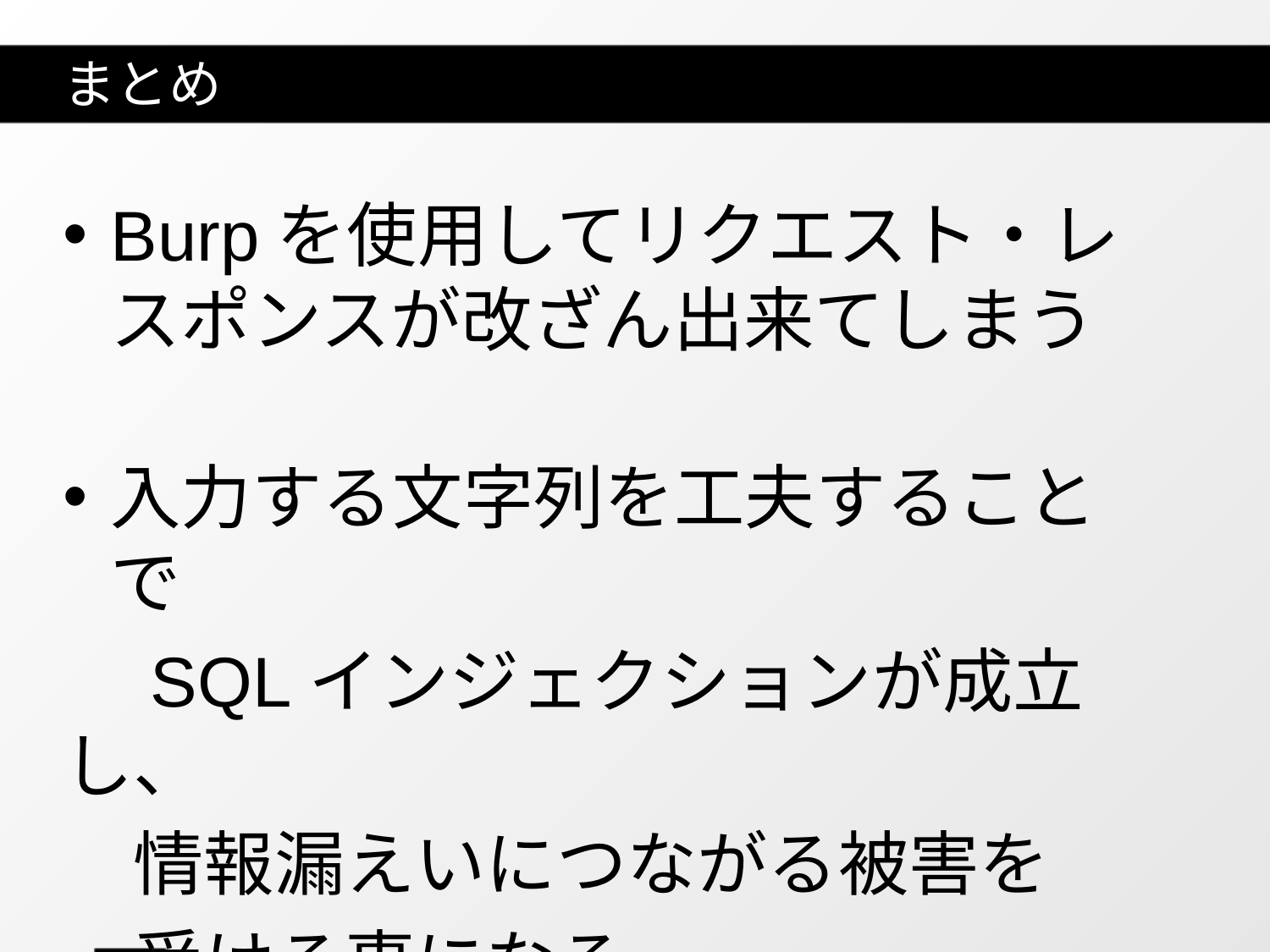

# まとめ
Burpを使用してリクエスト・レスポンスが改ざん出来てしまう

入力する文字列を工夫することで
　SQLインジェクションが成立し、
　情報漏えいにつながる被害を
　受ける事になる